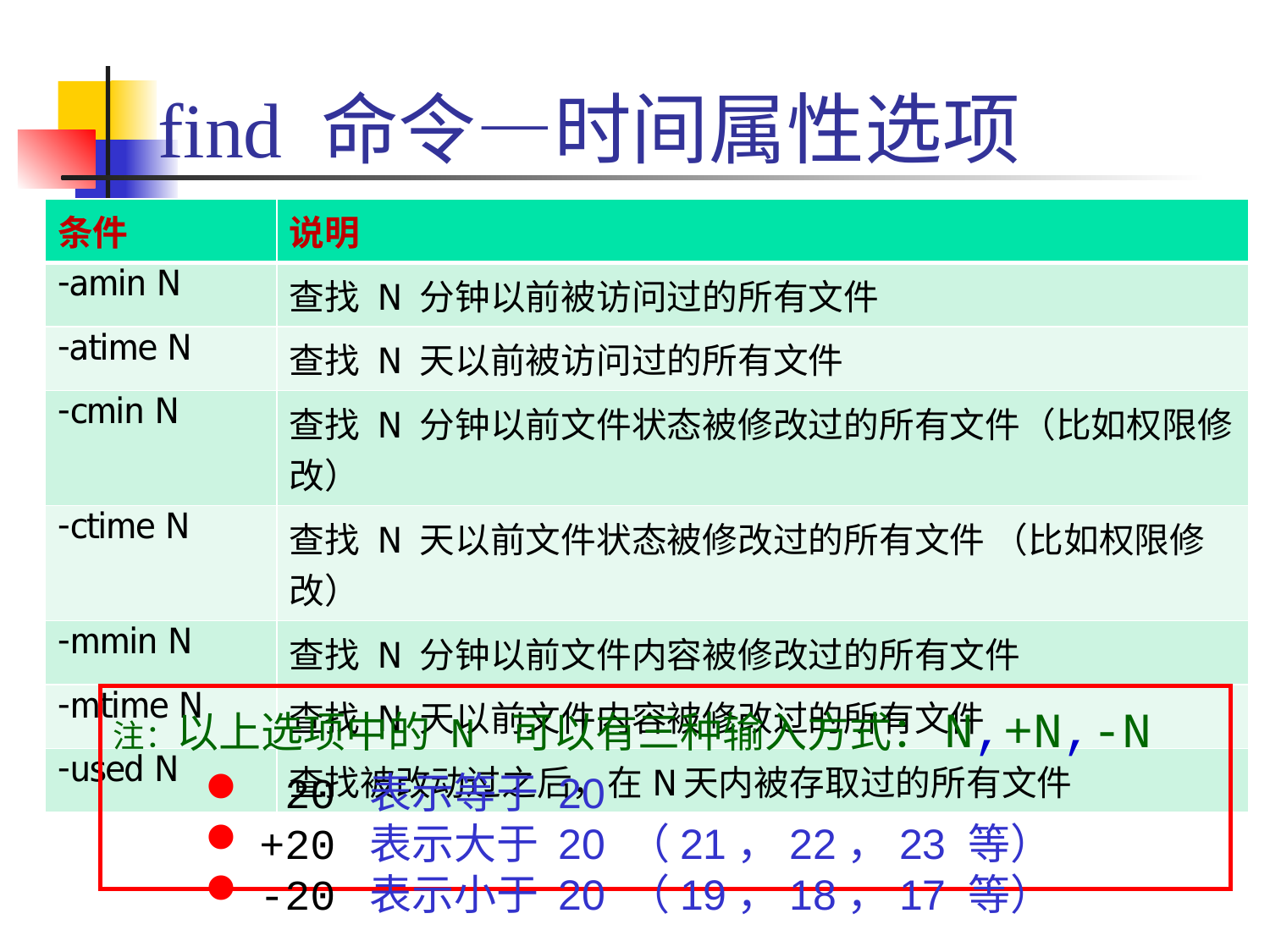

# find 命令—时间属性选项
| 条件 | 说明 |
| --- | --- |
| -amin N | 查找 N 分钟以前被访问过的所有文件 |
| -atime N | 查找 N 天以前被访问过的所有文件 |
| -cmin N | 查找 N 分钟以前文件状态被修改过的所有文件（比如权限修改） |
| -ctime N | 查找 N 天以前文件状态被修改过的所有文件 （比如权限修改） |
| -mmin N | 查找 N 分钟以前文件内容被修改过的所有文件 |
| -mtime N | 查找 N 天以前文件内容被修改过的所有文件 |
| -used N | 查找被改动过之后，在N天内被存取过的所有文件 |
注：以上选项中的 N 可以有三种输入方式：N,+N,-N

  20  表示等于 20
 +20  表示大于 20 （21，22，23 等）
 -20  表示小于 20 （19，18，17 等）